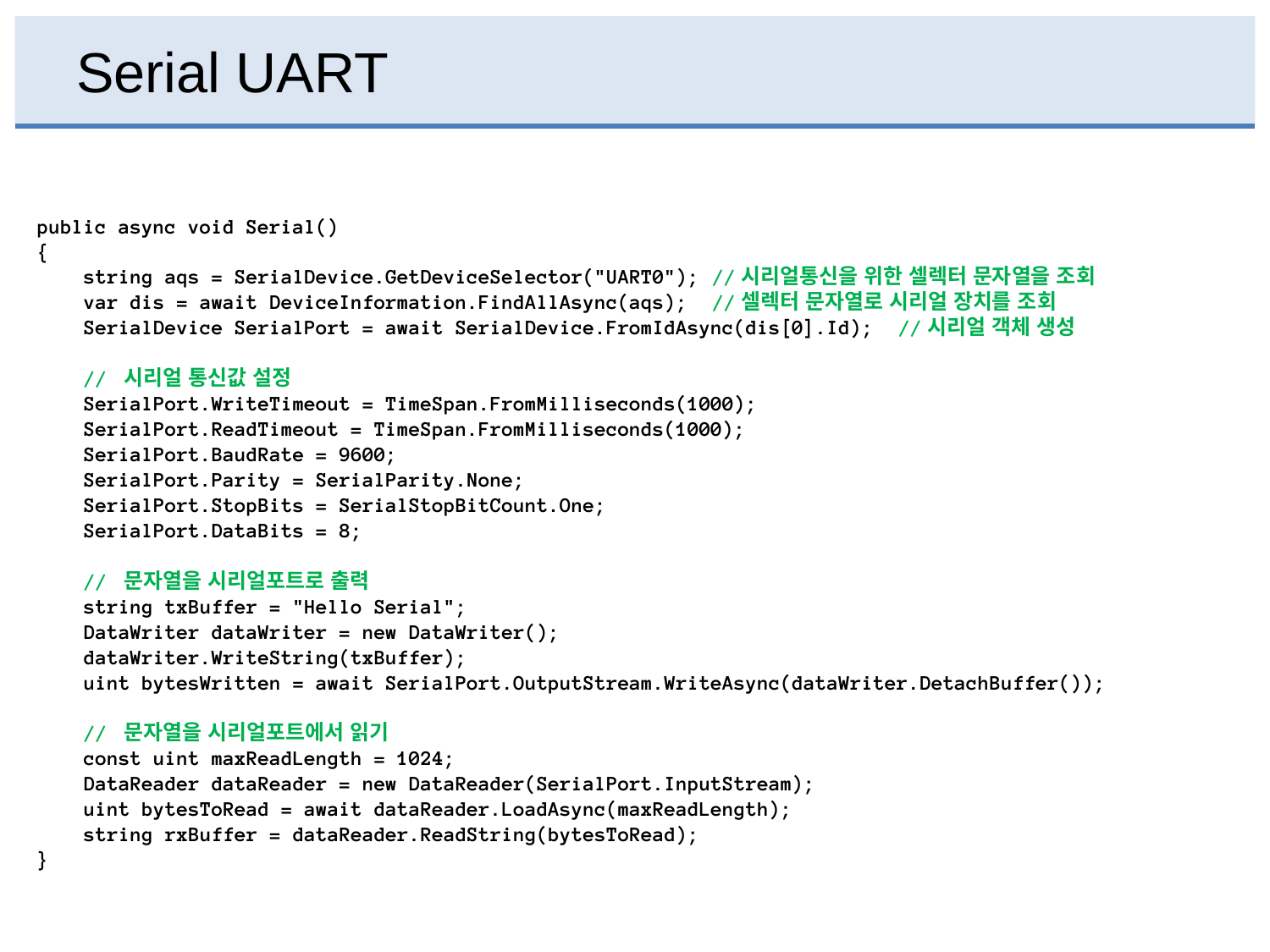

# Serial UART

public async void Serial()
{
    string aqs = SerialDevice.GetDeviceSelector("UART0"); //시리얼통신을 위한 셀렉터 문자열을 조회
    var dis = await DeviceInformation.FindAllAsync(aqs);  //셀렉터 문자열로 시리얼 장치를 조회
    SerialDevice SerialPort = await SerialDevice.FromIdAsync(dis[0].Id);  //시리얼 객체 생성

    // 시리얼 통신값 설정
    SerialPort.WriteTimeout = TimeSpan.FromMilliseconds(1000);
    SerialPort.ReadTimeout = TimeSpan.FromMilliseconds(1000);
    SerialPort.BaudRate = 9600;
    SerialPort.Parity = SerialParity.None;
    SerialPort.StopBits = SerialStopBitCount.One;
    SerialPort.DataBits = 8;

    // 문자열을 시리얼포트로 출력
    string txBuffer = "Hello Serial";
    DataWriter dataWriter = new DataWriter();
    dataWriter.WriteString(txBuffer);
    uint bytesWritten = await SerialPort.OutputStream.WriteAsync(dataWriter.DetachBuffer());

    // 문자열을 시리얼포트에서 읽기
    const uint maxReadLength = 1024;
    DataReader dataReader = new DataReader(SerialPort.InputStream);
    uint bytesToRead = await dataReader.LoadAsync(maxReadLength);
    string rxBuffer = dataReader.ReadString(bytesToRead);
}